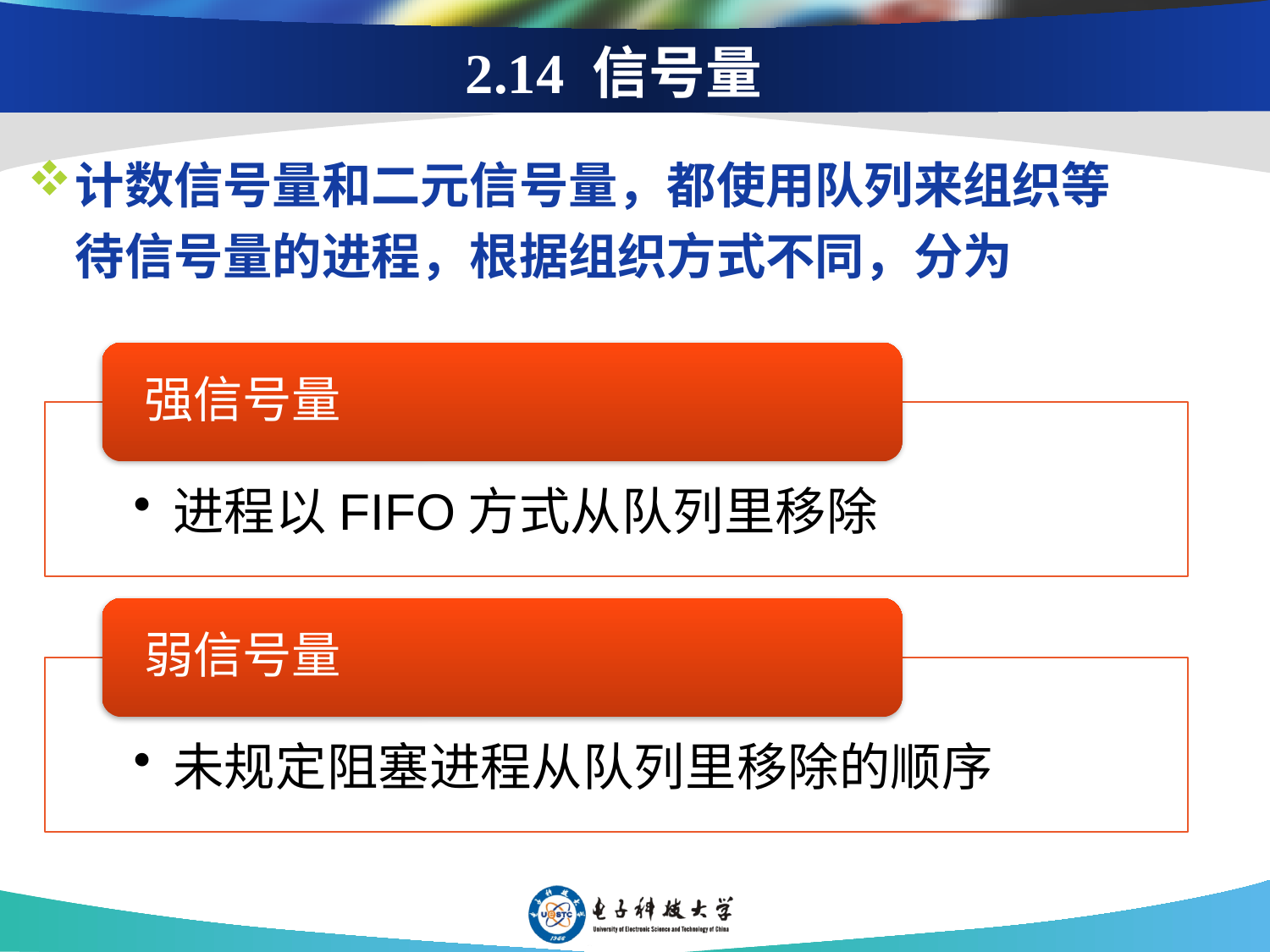

# 2.14 信号量
计数信号量和二元信号量，都使用队列来组织等待信号量的进程，根据组织方式不同，分为
进程以FIFO方式从队列里移除
强信号量
未规定阻塞进程从队列里移除的顺序
弱信号量